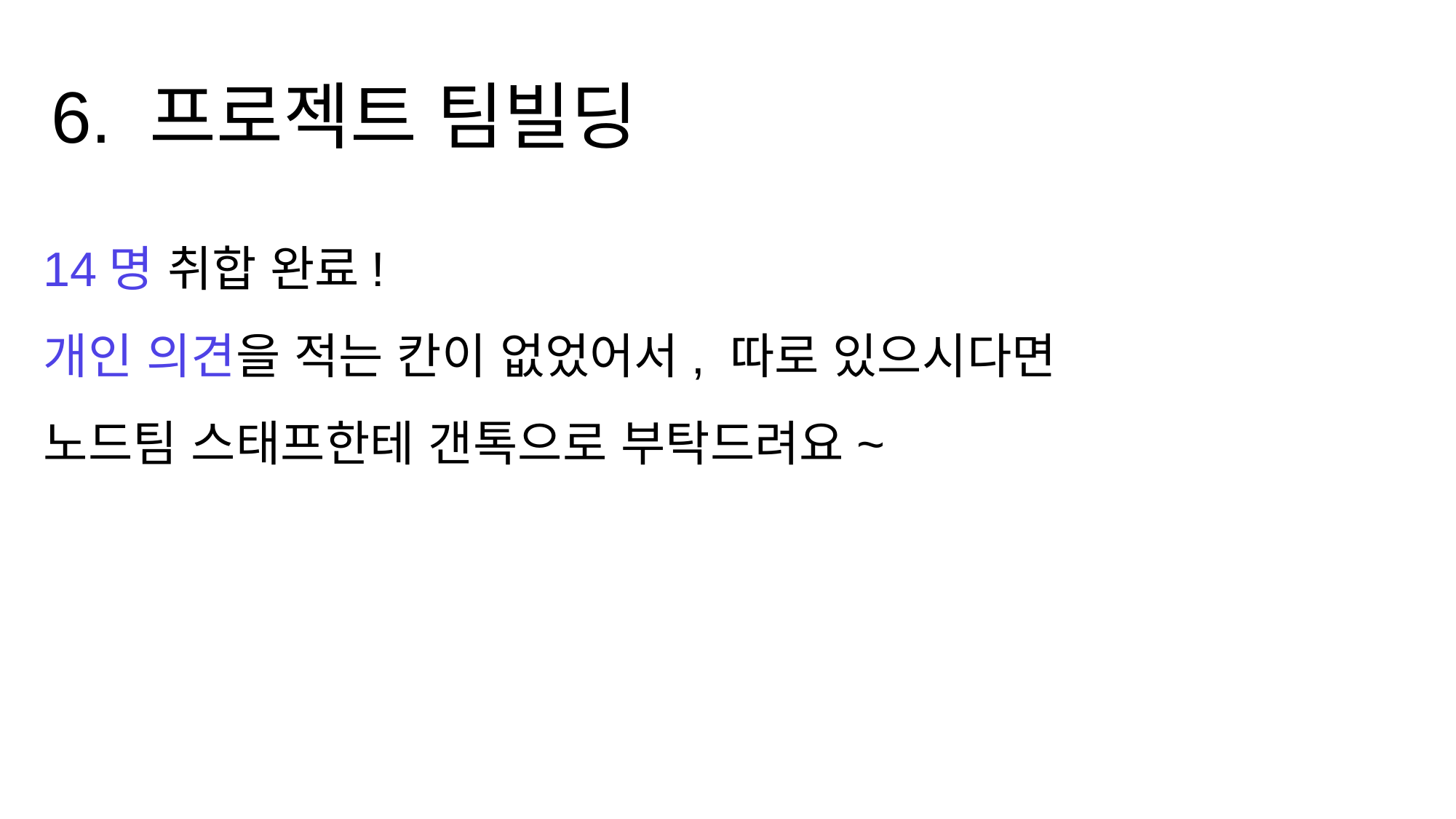

6. 프로젝트 팀빌딩
14명 취합 완료!
개인 의견을 적는 칸이 없었어서, 따로 있으시다면
노드팀 스태프한테 갠톡으로 부탁드려요~